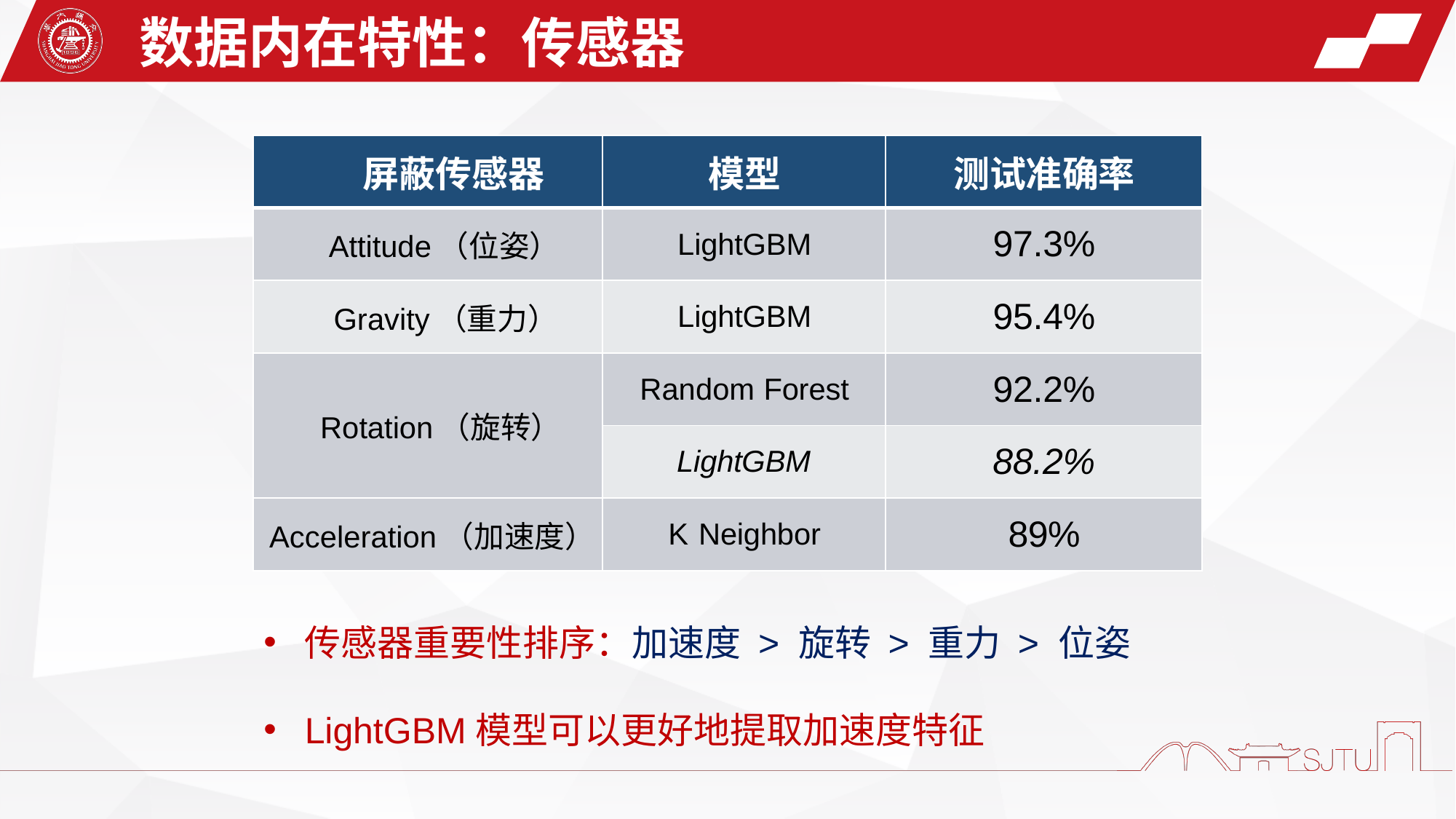

数据内在特性：传感器
| 屏蔽传感器 | 模型 | 测试准确率 |
| --- | --- | --- |
| Attitude（位姿） | LightGBM | 97.3% |
| Gravity（重力） | LightGBM | 95.4% |
| Rotation（旋转） | Random Forest | 92.2% |
|  | LightGBM | 88.2% |
| Acceleration（加速度） | K Neighbor | 89% |
传感器重要性排序：加速度 > 旋转 > 重力 > 位姿
LightGBM模型可以更好地提取加速度特征